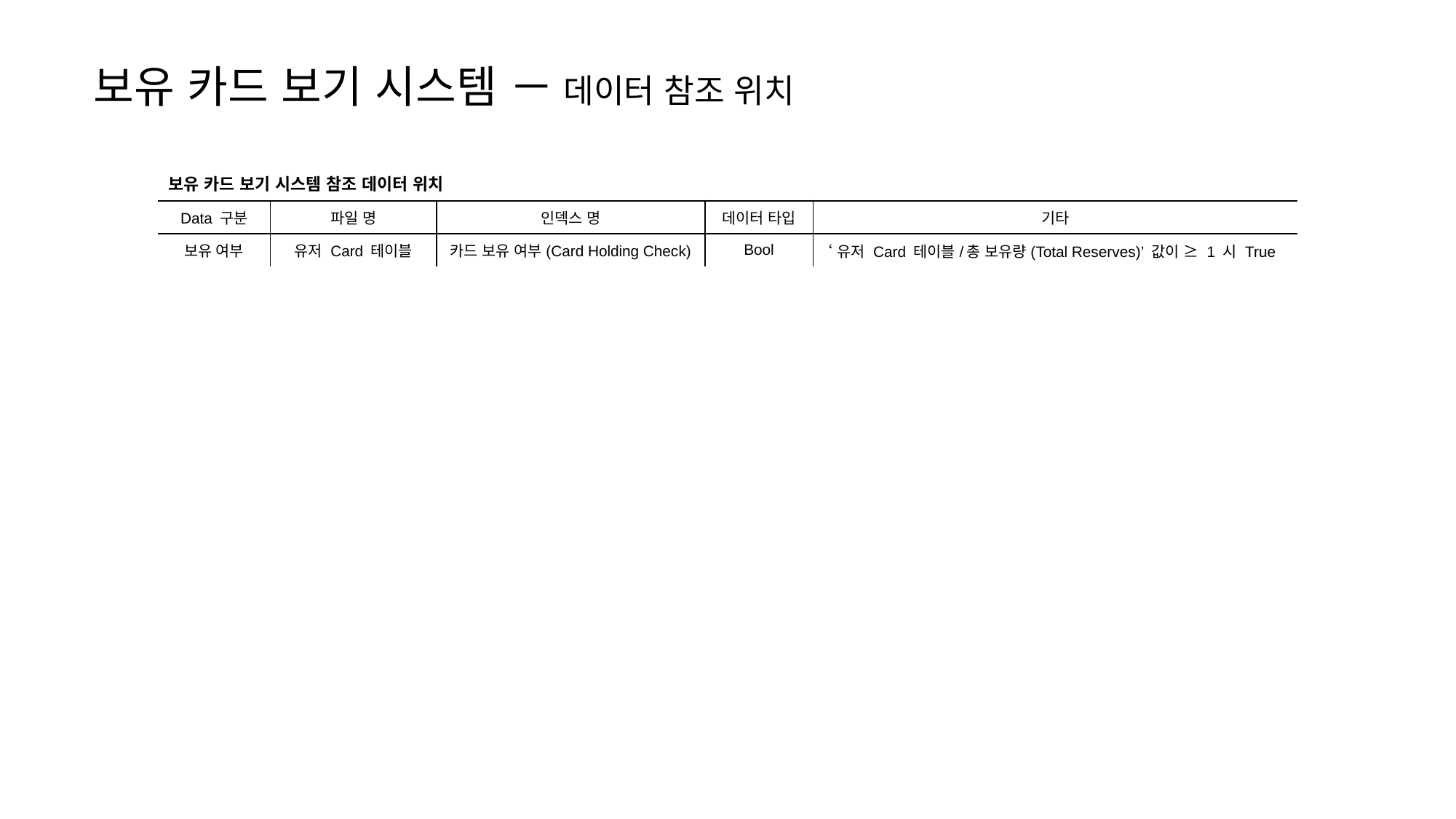

보유 카드 보기 시스템 － 데이터 참조 위치
| 보유 카드 보기 시스템 참조 데이터 위치 |  |  |  |  |
| --- | --- | --- | --- | --- |
| Data 구분 | 파일 명 | 인덱스 명 | 데이터 타입 | 기타 |
| 보유 여부 | 유저 Card 테이블 | 카드 보유 여부(Card Holding Check) | Bool | ‘유저 Card 테이블/총 보유량(Total Reserves)’ 값이 ≥ 1 시 True |